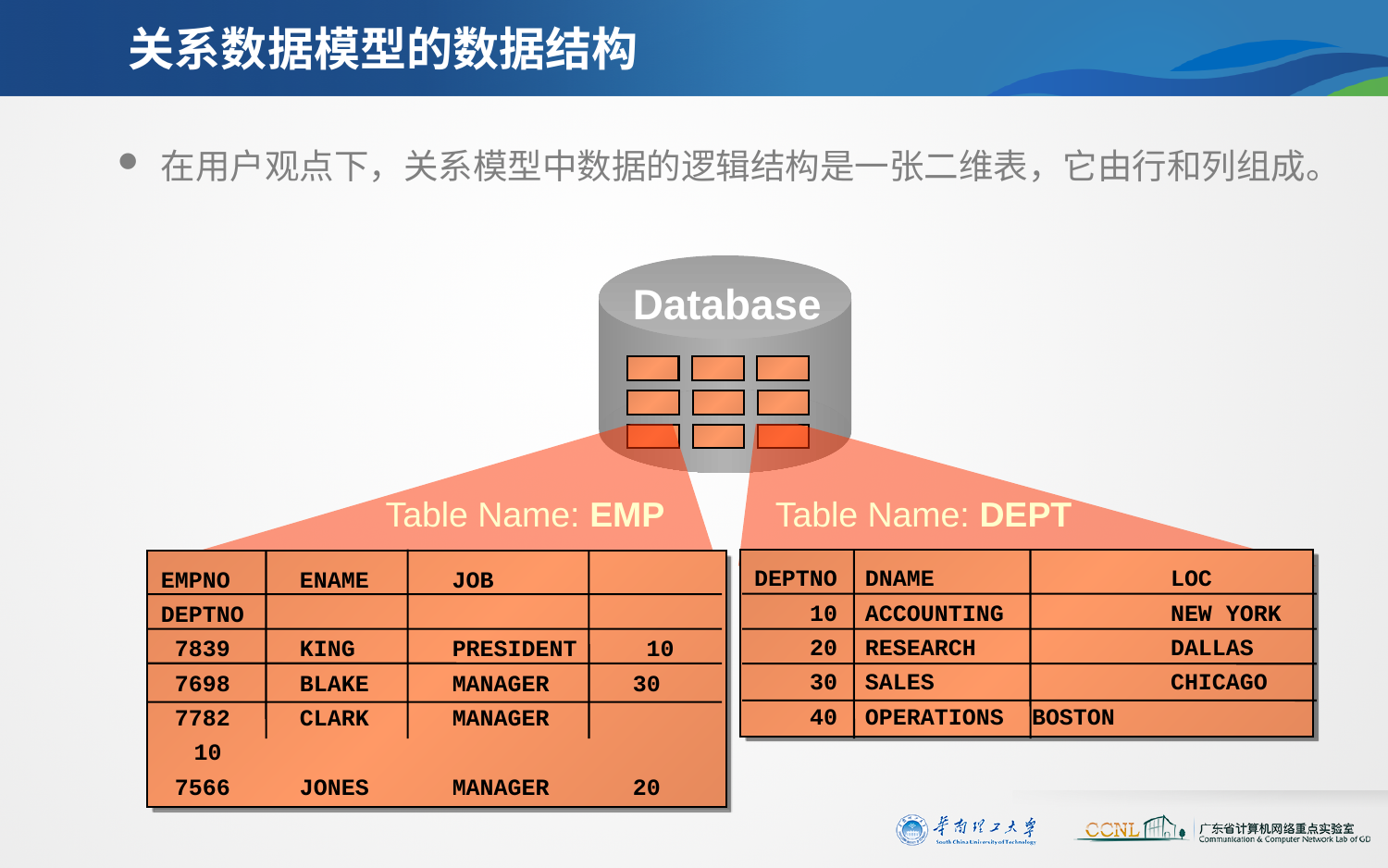

# 关系数据模型的数据结构
在用户观点下，关系模型中数据的逻辑结构是一张二维表，它由行和列组成。

Database

Table Name: EMP

	EMPNO     ENAME      JOB	     DEPTNO
	 7839     KING       PRESIDENT     10
 7698     BLAKE      MANAGER	    30
	 7782     CLARK      MANAGER     	10
	 7566     JONES      MANAGER	    20

Table Name: DEPT
DEPTNO  DNAME  		LOC
    10  ACCOUNTING  	NEW YORK
    20  RESEARCH    	DALLAS
	    30  SALES       	CHICAGO
	    40  OPERATIONS 	BOSTON